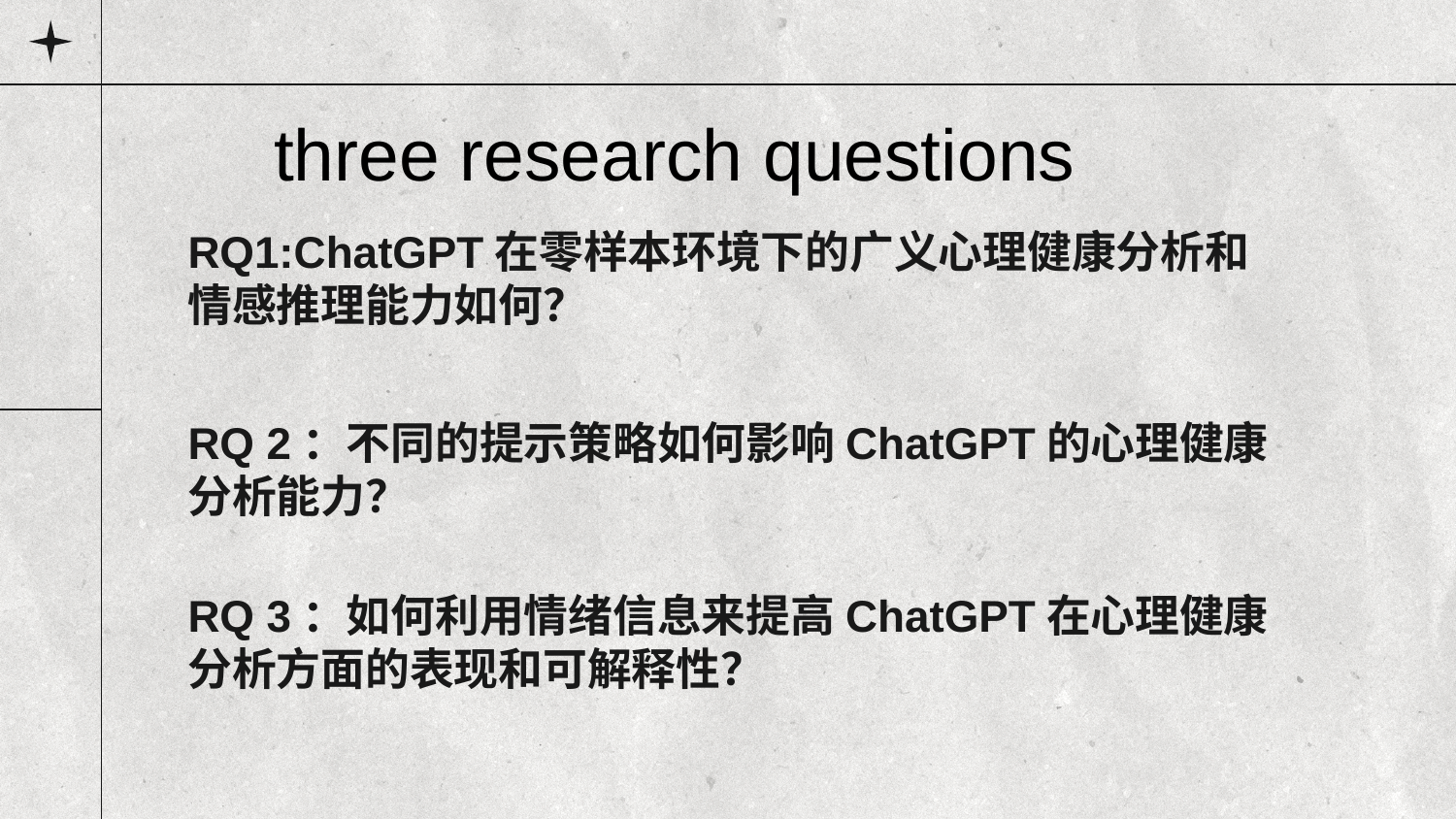

three research questions
# RQ1:ChatGPT在零样本环境下的广义心理健康分析和情感推理能力如何？
RQ 2：不同的提示策略如何影响ChatGPT的心理健康分析能力？
RQ 3：如何利用情绪信息来提高ChatGPT在心理健康分析方面的表现和可解释性？